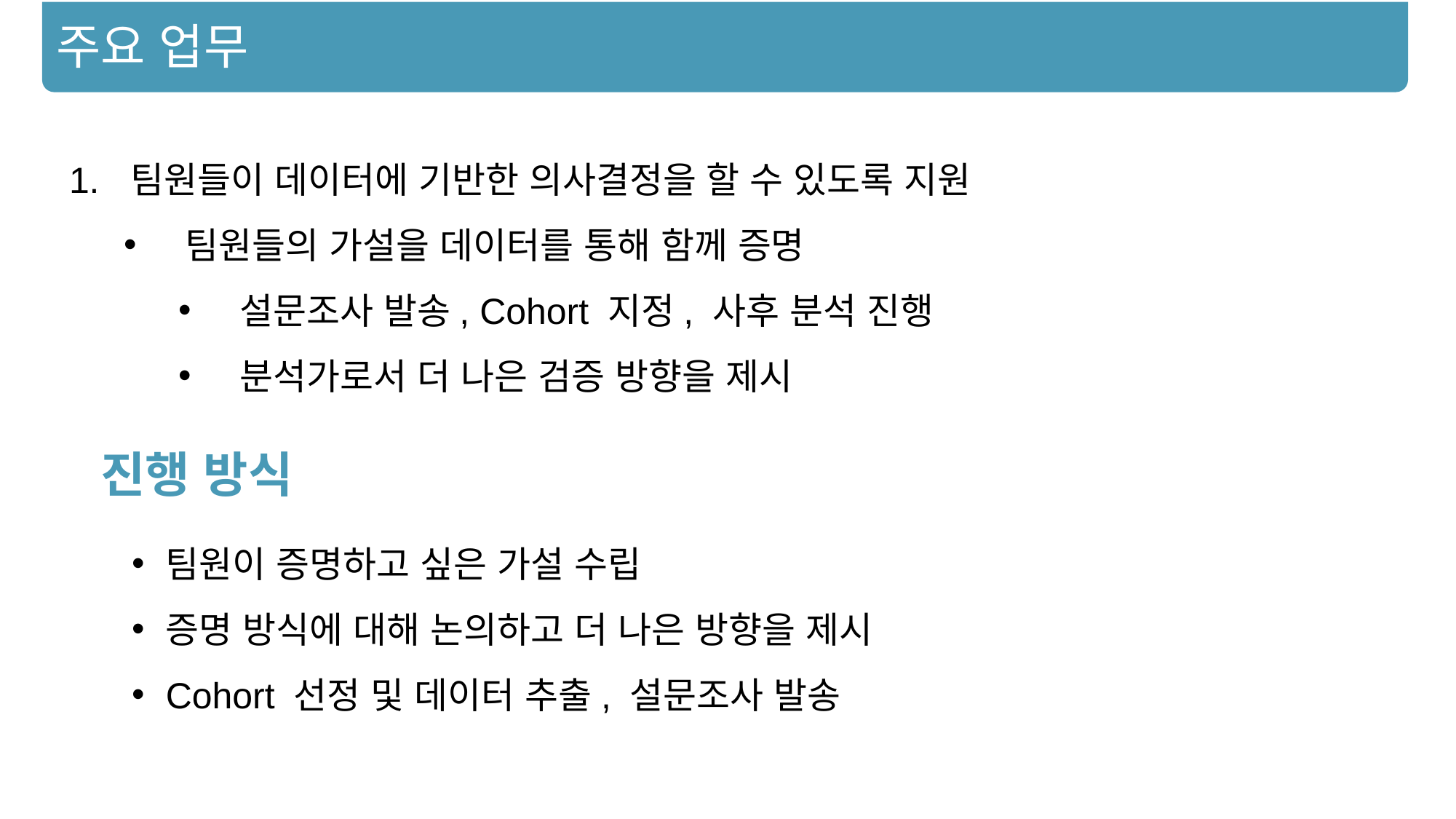

주요 업무
팀원들이 데이터에 기반한 의사결정을 할 수 있도록 지원
팀원들의 가설을 데이터를 통해 함께 증명
설문조사 발송, Cohort 지정, 사후 분석 진행
분석가로서 더 나은 검증 방향을 제시

진행 방식
팀원이 증명하고 싶은 가설 수립
증명 방식에 대해 논의하고 더 나은 방향을 제시
Cohort 선정 및 데이터 추출, 설문조사 발송